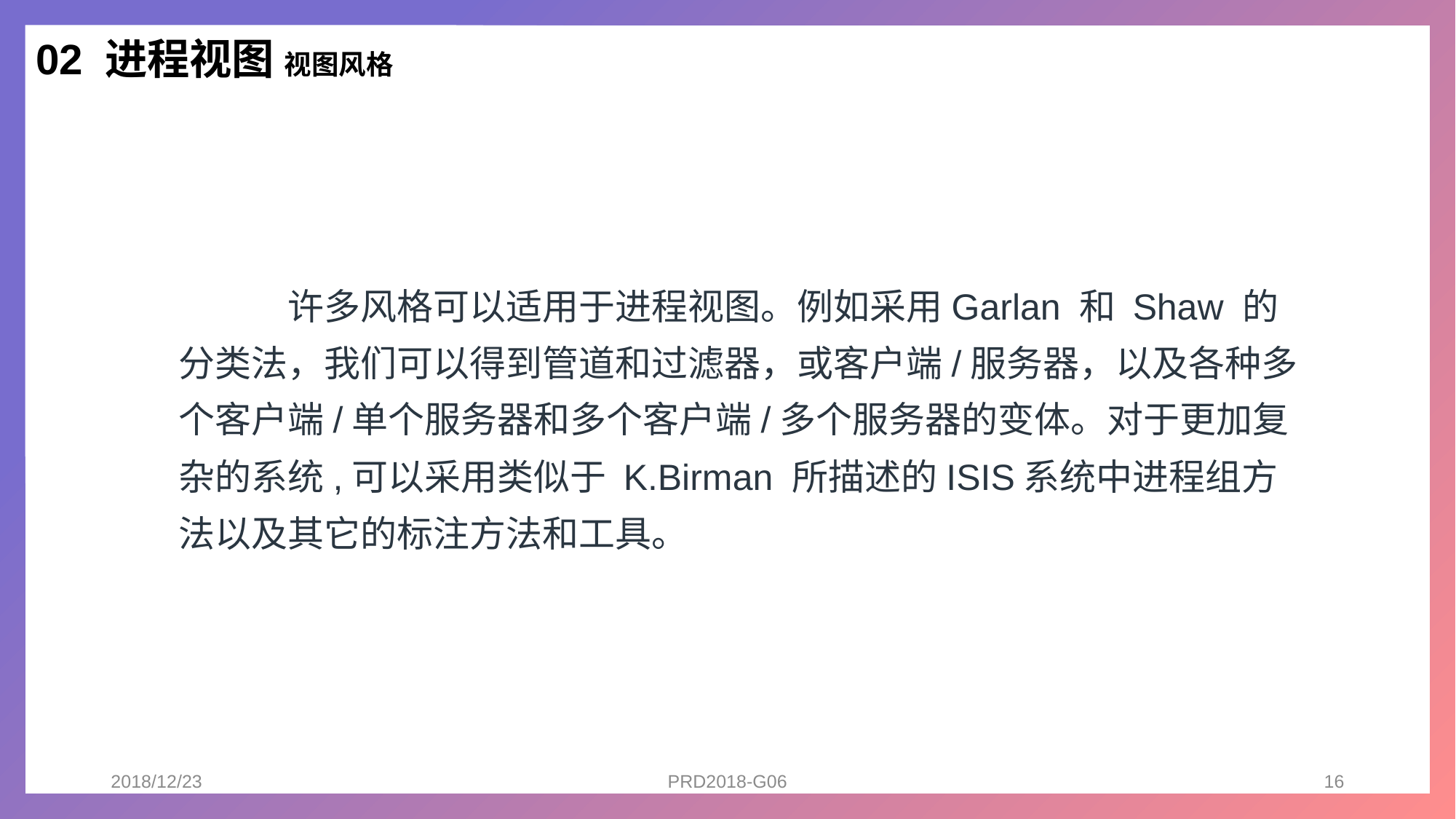

02 进程视图 视图风格
	许多风格可以适用于进程视图。例如采用Garlan 和 Shaw 的分类法，我们可以得到管道和过滤器，或客户端/服务器，以及各种多个客户端/单个服务器和多个客户端/多个服务器的变体。对于更加复杂的系统,可以采用类似于 K.Birman 所描述的ISIS系统中进程组方法以及其它的标注方法和工具。
2018/12/23
PRD2018-G06
16